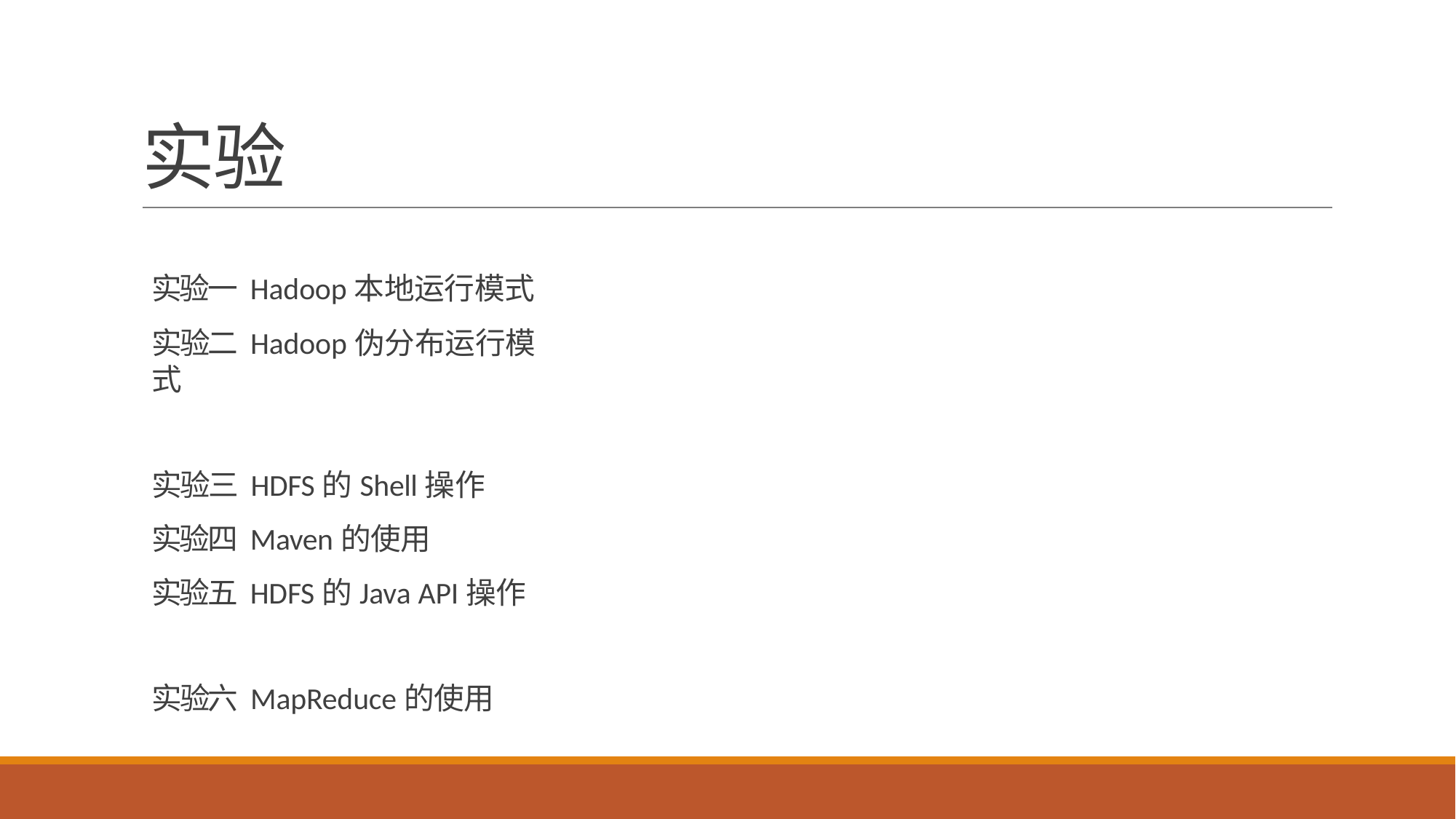

# 实验

实验一 Hadoop本地运行模式
实验二 Hadoop伪分布运行模式

实验三 HDFS的Shell操作
实验四 Maven的使用
实验五 HDFS的Java API操作

实验六 MapReduce的使用